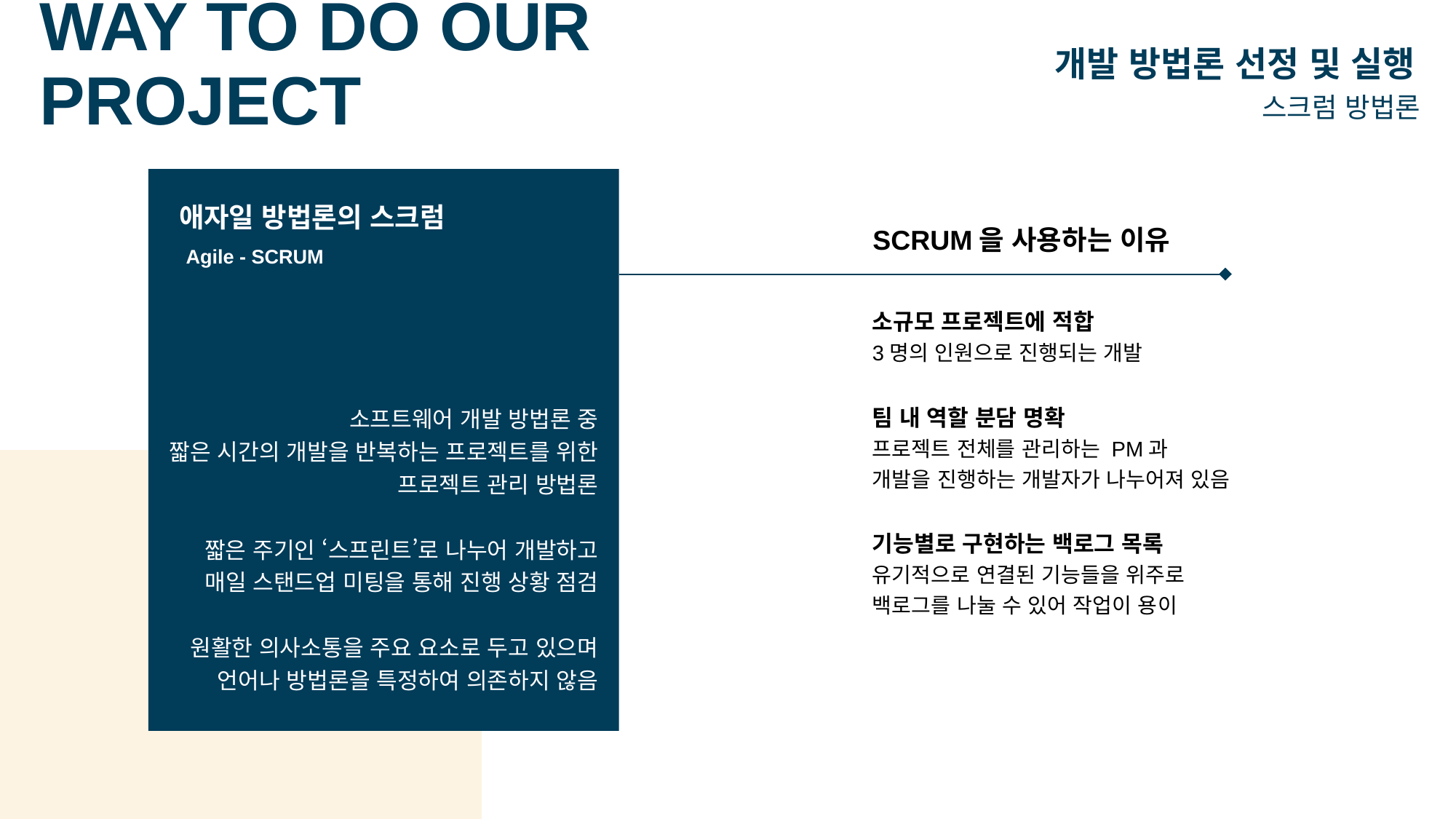

# WAY TO DO OUR PROJECT
개발 방법론 선정 및 실행
스크럼 방법론

애자일 방법론의 스크럼
SCRUM을 사용하는 이유
Agile - SCRUM

소규모 프로젝트에 적합
3명의 인원으로 진행되는 개발

팀 내 역할 분담 명확
프로젝트 전체를 관리하는 PM과
개발을 진행하는 개발자가 나누어져 있음

기능별로 구현하는 백로그 목록
유기적으로 연결된 기능들을 위주로
백로그를 나눌 수 있어 작업이 용이
소프트웨어 개발 방법론 중
짧은 시간의 개발을 반복하는 프로젝트를 위한
프로젝트 관리 방법론

짧은 주기인 ‘스프린트’로 나누어 개발하고
매일 스탠드업 미팅을 통해 진행 상황 점검

원활한 의사소통을 주요 요소로 두고 있으며
언어나 방법론을 특정하여 의존하지 않음